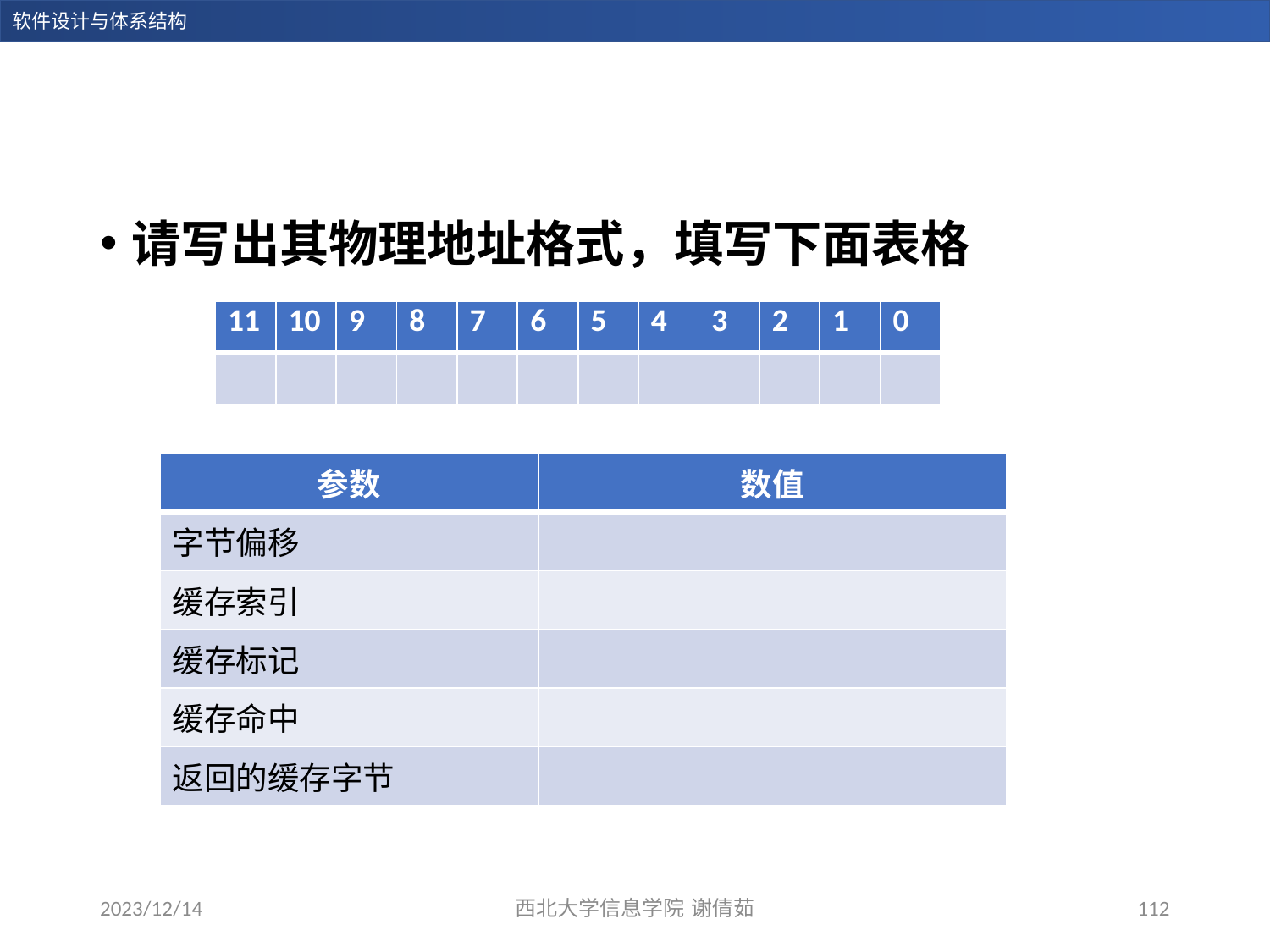

请写出其物理地址格式，填写下面表格

| 11 | 10 | 9 | 8 | 7 | 6 | 5 | 4 | 3 | 2 | 1 | 0 |
| --- | --- | --- | --- | --- | --- | --- | --- | --- | --- | --- | --- |
|  |  |  |  |  |  |  |  |  |  |  |  |
| 参数 | 数值 |
| --- | --- |
| 字节偏移 |  |
| 缓存索引 |  |
| 缓存标记 |  |
| 缓存命中 |  |
| 返回的缓存字节 |  |
2023/12/14
西北大学信息学院 谢倩茹
112